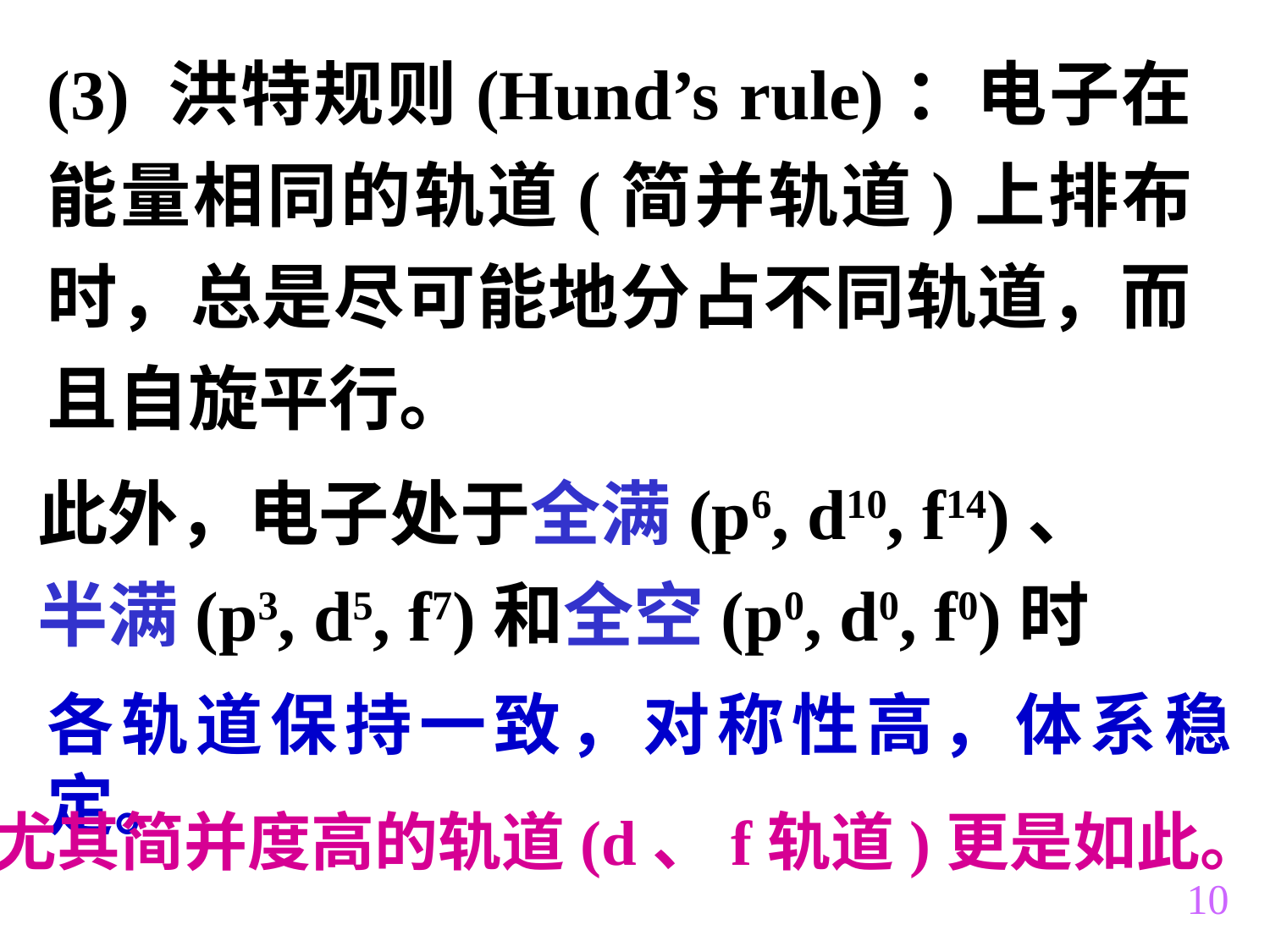

(3) 洪特规则(Hund’s rule)：电子在能量相同的轨道(简并轨道)上排布时，总是尽可能地分占不同轨道，而且自旋平行。
此外，电子处于全满(p6, d10, f14)、
半满(p3, d5, f7)和全空(p0, d0, f0)时

各轨道保持一致，对称性高，体系稳定。
尤其简并度高的轨道(d、f轨道)更是如此。